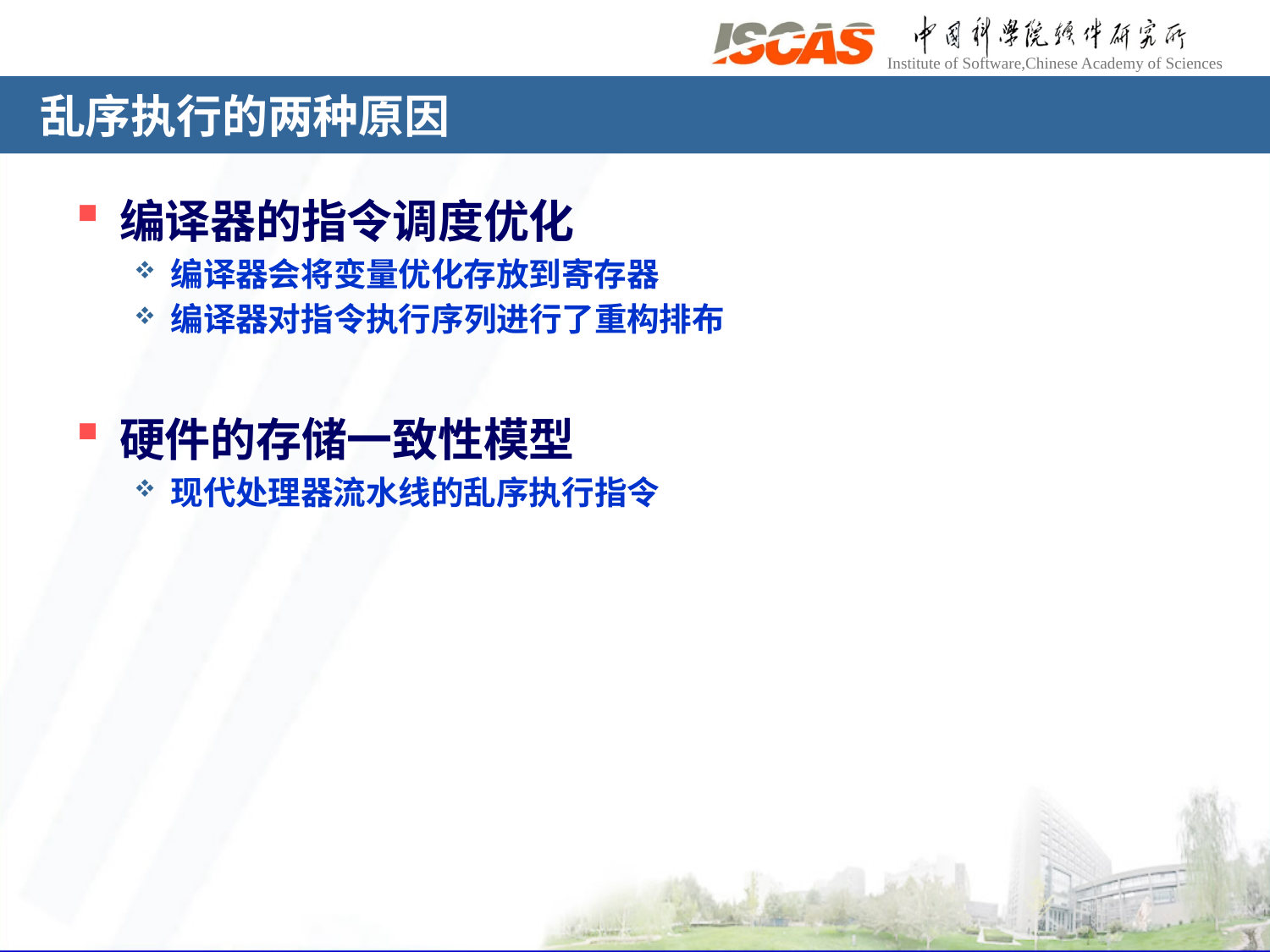

# 乱序执行的两种原因
编译器的指令调度优化
编译器会将变量优化存放到寄存器
编译器对指令执行序列进行了重构排布

硬件的存储一致性模型
现代处理器流水线的乱序执行指令